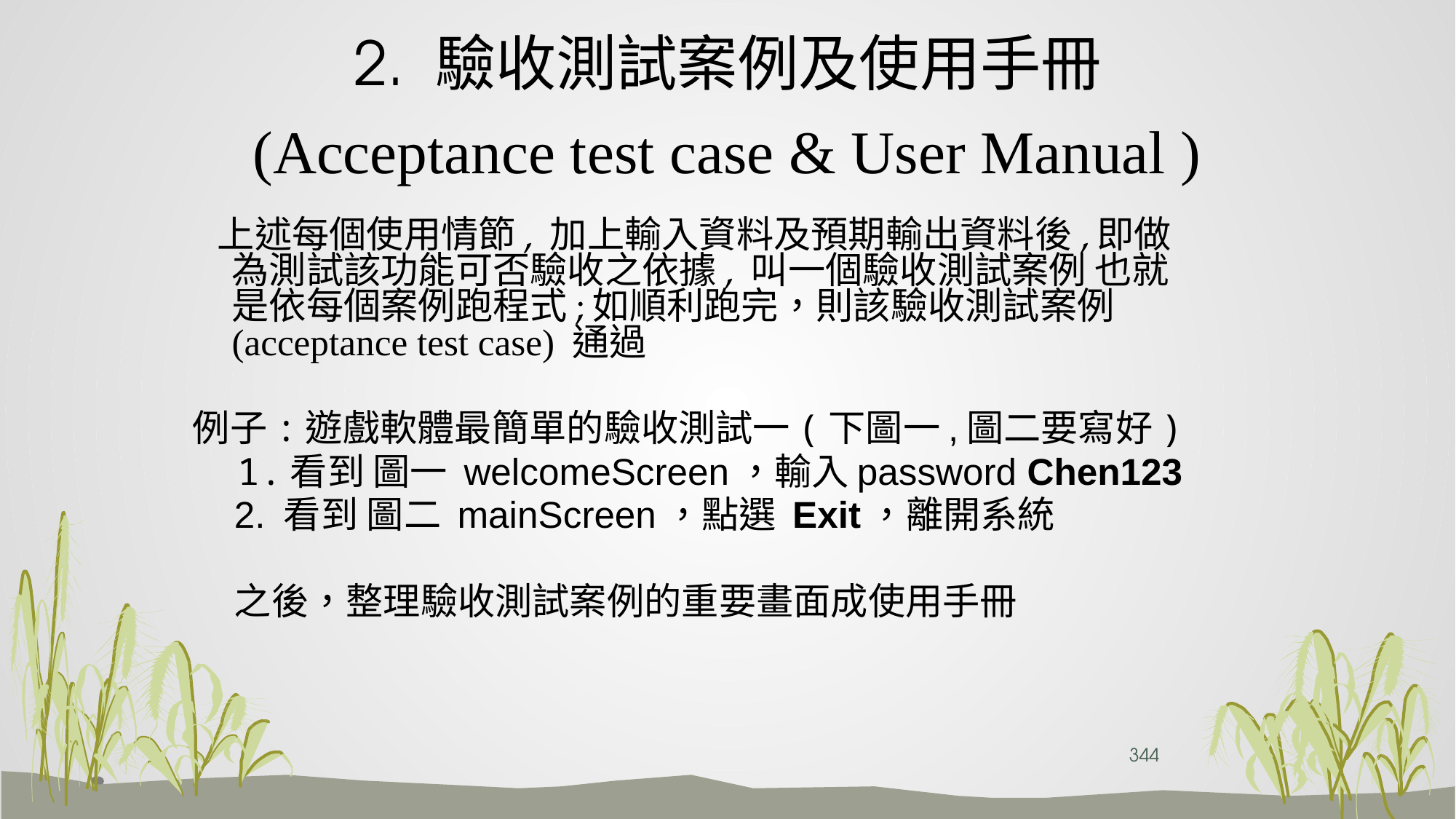

# 2. 驗收測試案例及使用手冊 (Acceptance test case & User Manual )
  上述每個使用情節, 加上輸入資料及預期輸出資料後,即做為測試該功能可否驗收之依據, 叫一個驗收測試案例 也就是依每個案例跑程式;如順利跑完，則該驗收測試案例(acceptance test case) 通過

例子:遊戲軟體最簡單的驗收測試一(下圖一,圖二要寫好)
  1.看到 圖一 welcomeScreen，輸入password Chen123
    2. 看到 圖二 mainScreen，點選 Exit，離開系統

    之後，整理驗收測試案例的重要畫面成使用手冊

344